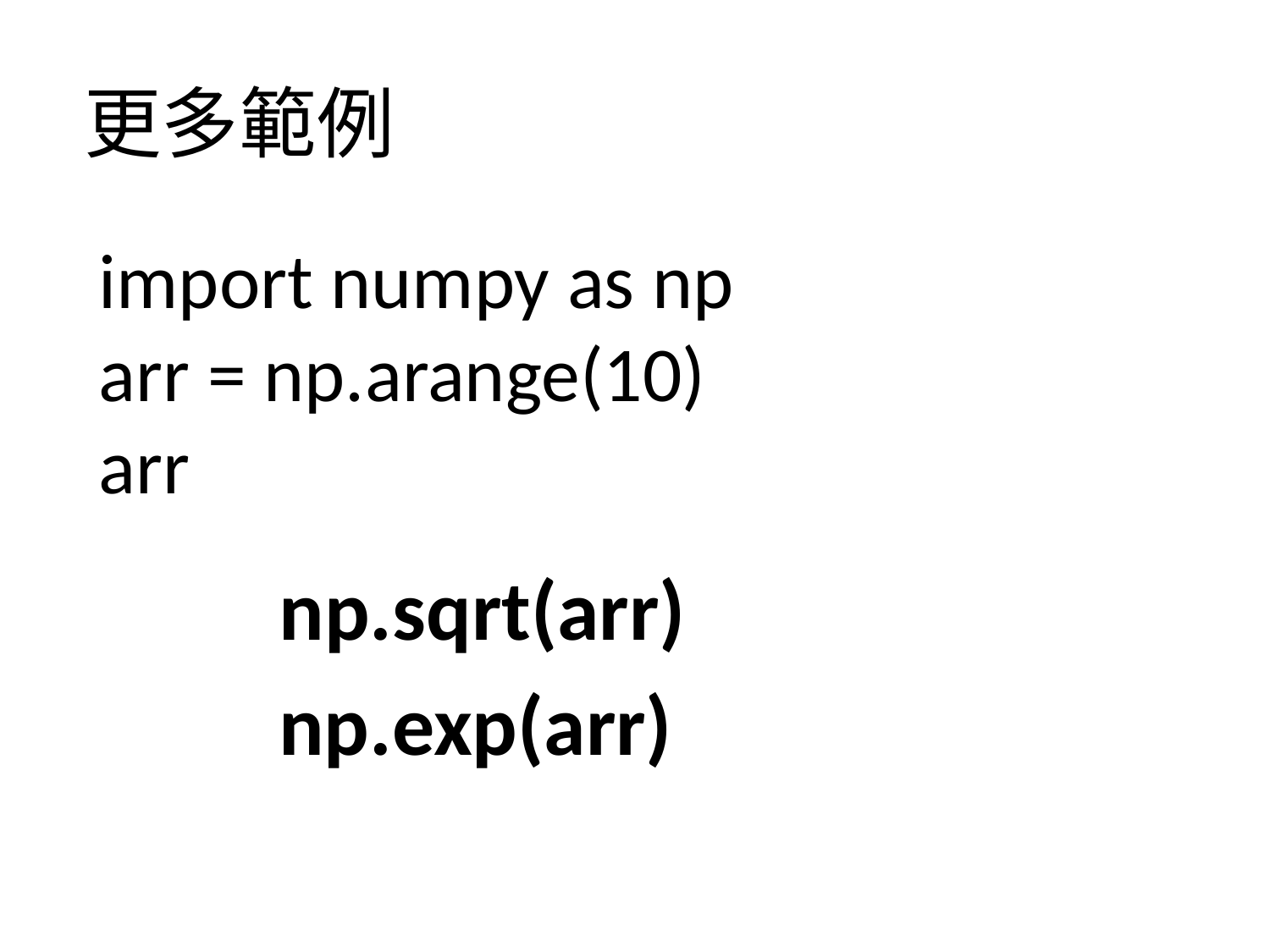

# 更多範例
import numpy as np
arr = np.arange(10)
arr
np.sqrt(arr)
np.exp(arr)